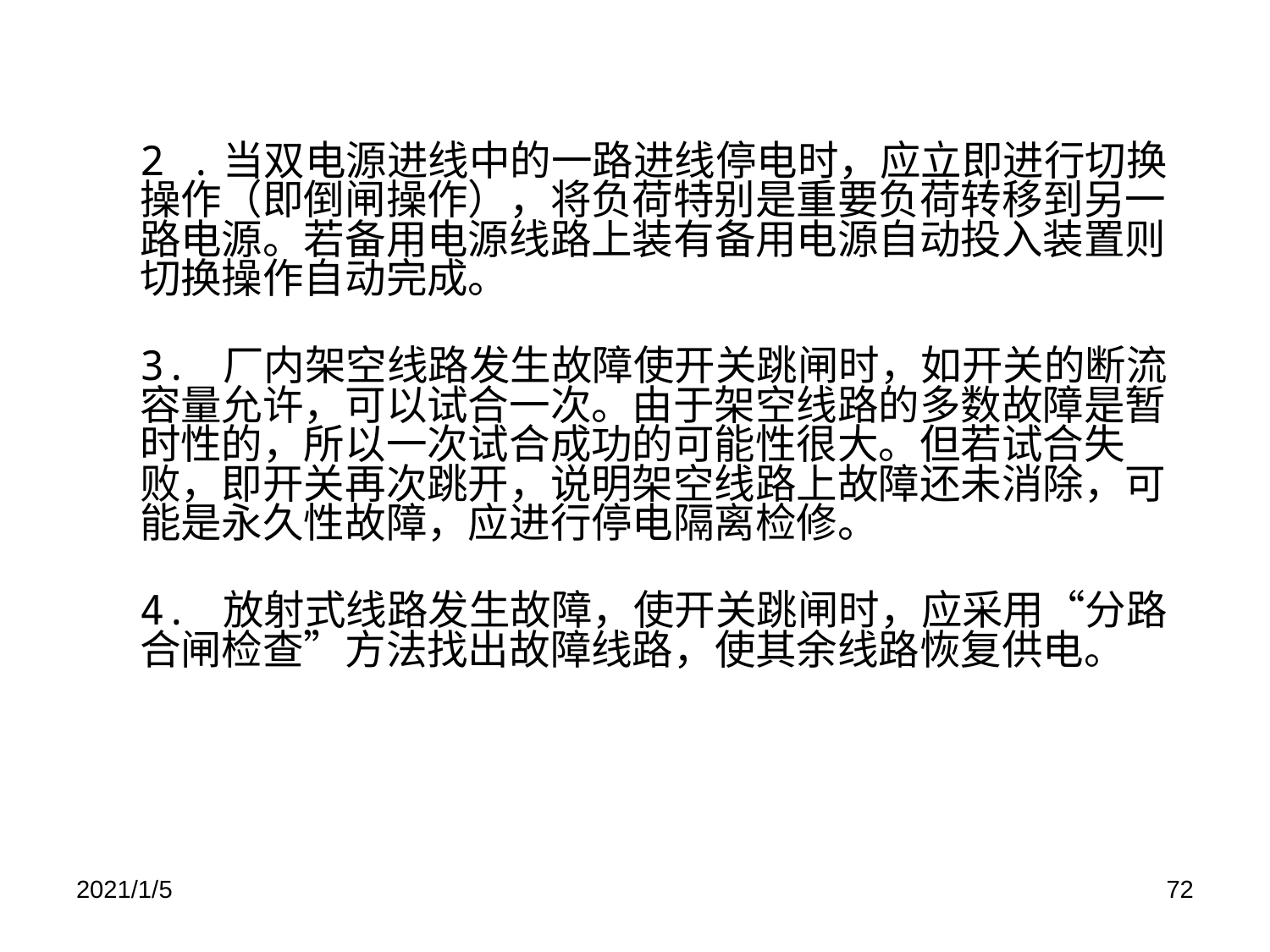

2 .当双电源进线中的一路进线停电时，应立即进行切换操作（即倒闸操作），将负荷特别是重要负荷转移到另一路电源。若备用电源线路上装有备用电源自动投入装置则切换操作自动完成。
3. 厂内架空线路发生故障使开关跳闸时，如开关的断流容量允许，可以试合一次。由于架空线路的多数故障是暂时性的，所以一次试合成功的可能性很大。但若试合失败，即开关再次跳开，说明架空线路上故障还未消除，可能是永久性故障，应进行停电隔离检修。
4. 放射式线路发生故障，使开关跳闸时，应采用“分路合闸检查”方法找出故障线路，使其余线路恢复供电。

2021/1/5
72